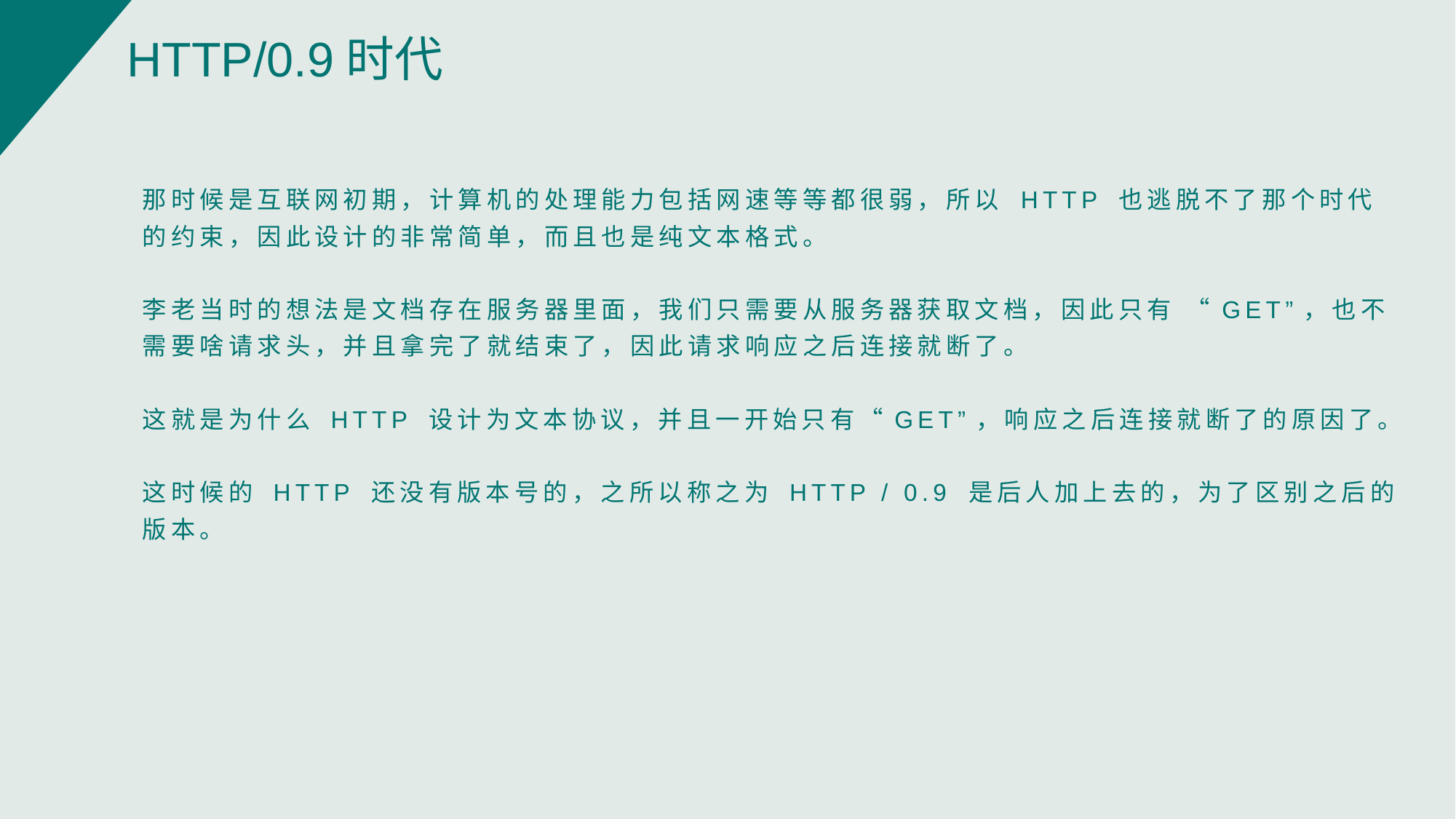

HTTP/0.9时代
那时候是互联网初期，计算机的处理能力包括网速等等都很弱，所以 HTTP 也逃脱不了那个时代的约束，因此设计的非常简单，而且也是纯文本格式。

李老当时的想法是文档存在服务器里面，我们只需要从服务器获取文档，因此只有 “GET”，也不需要啥请求头，并且拿完了就结束了，因此请求响应之后连接就断了。

这就是为什么 HTTP 设计为文本协议，并且一开始只有“GET”，响应之后连接就断了的原因了。

这时候的 HTTP 还没有版本号的，之所以称之为 HTTP / 0.9 是后人加上去的，为了区别之后的版本。